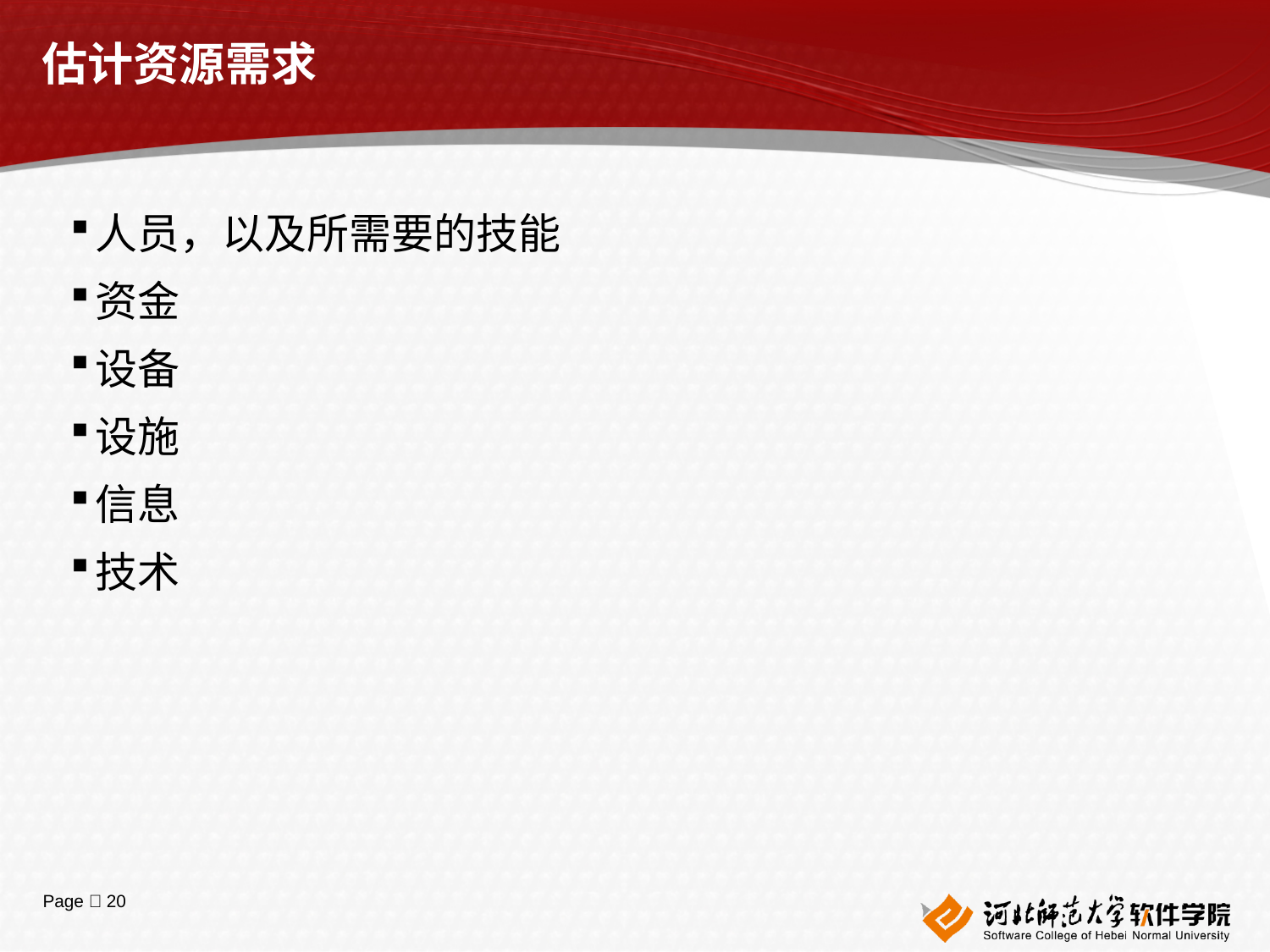

# 估计资源需求
人员，以及所需要的技能
资金
设备
设施
信息
技术